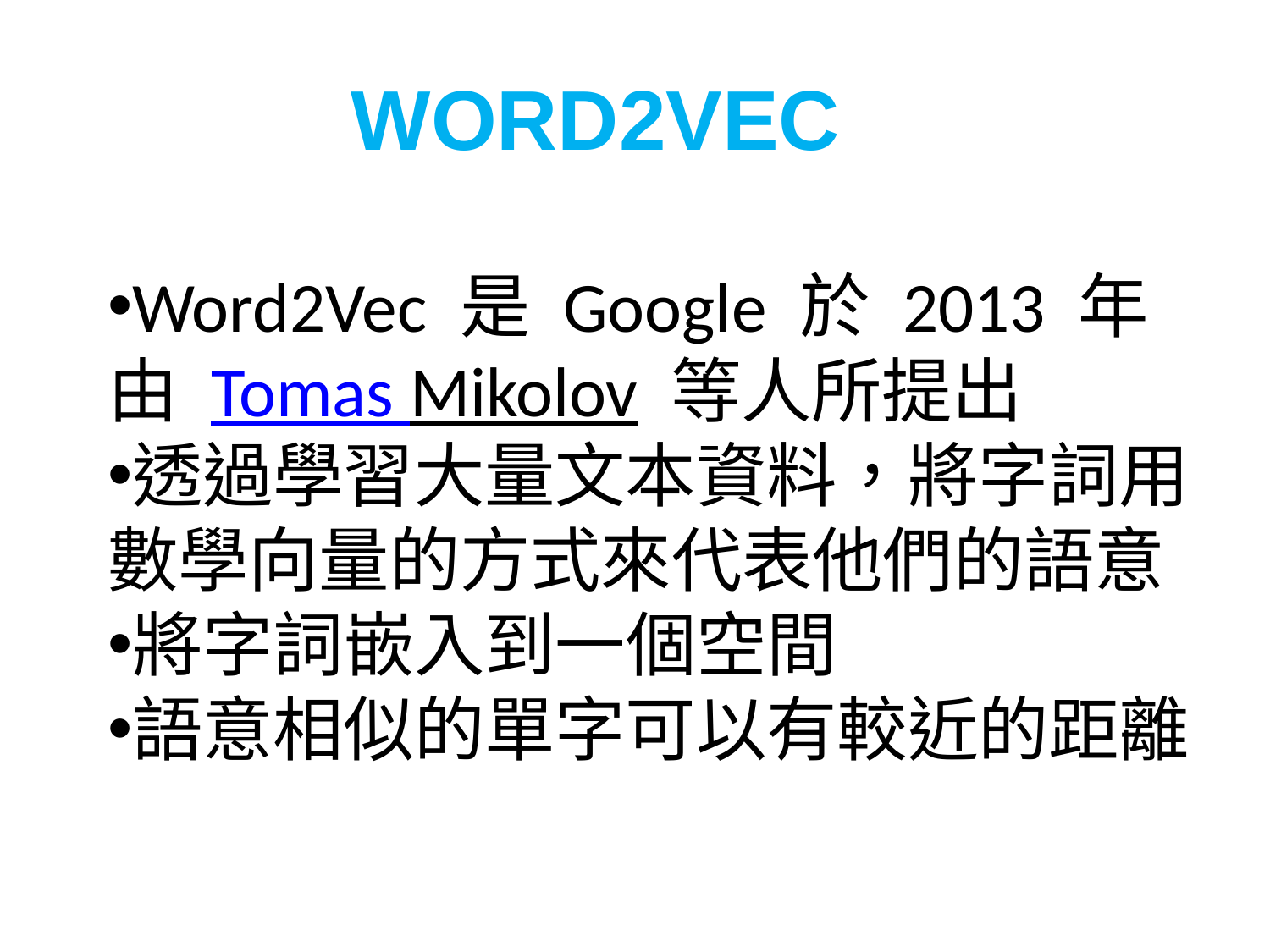

WORD2VEC
Word2Vec 是 Google 於 2013 年由 Tomas Mikolov 等人所提出
透過學習大量文本資料，將字詞用數學向量的方式來代表他們的語意
將字詞嵌入到一個空間
語意相似的單字可以有較近的距離